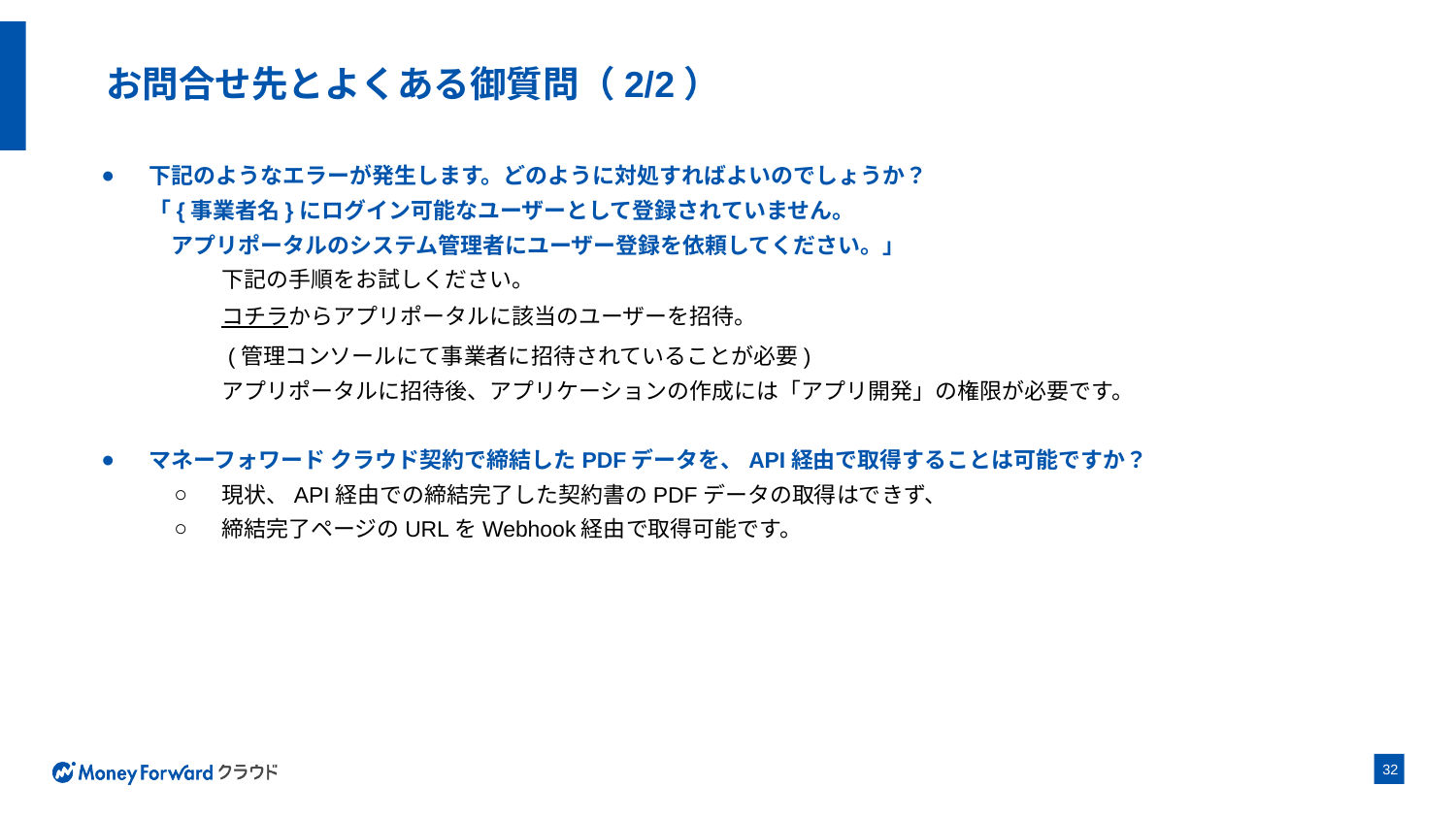

# お問合せ先とよくある御質問（2/2）
下記のようなエラーが発生します。どのように対処すればよいのでしょうか？
「{事業者名}にログイン可能なユーザーとして登録されていません。
　アプリポータルのシステム管理者にユーザー登録を依頼してください。」
下記の手順をお試しください。
コチラからアプリポータルに該当のユーザーを招待。
 (管理コンソールにて事業者に招待されていることが必要)
アプリポータルに招待後、アプリケーションの作成には「アプリ開発」の権限が必要です。

マネーフォワード クラウド契約で締結したPDFデータを、API経由で取得することは可能ですか？
現状、API経由での締結完了した契約書のPDFデータの取得はできず、
締結完了ページのURLをWebhook経由で取得可能です。
32